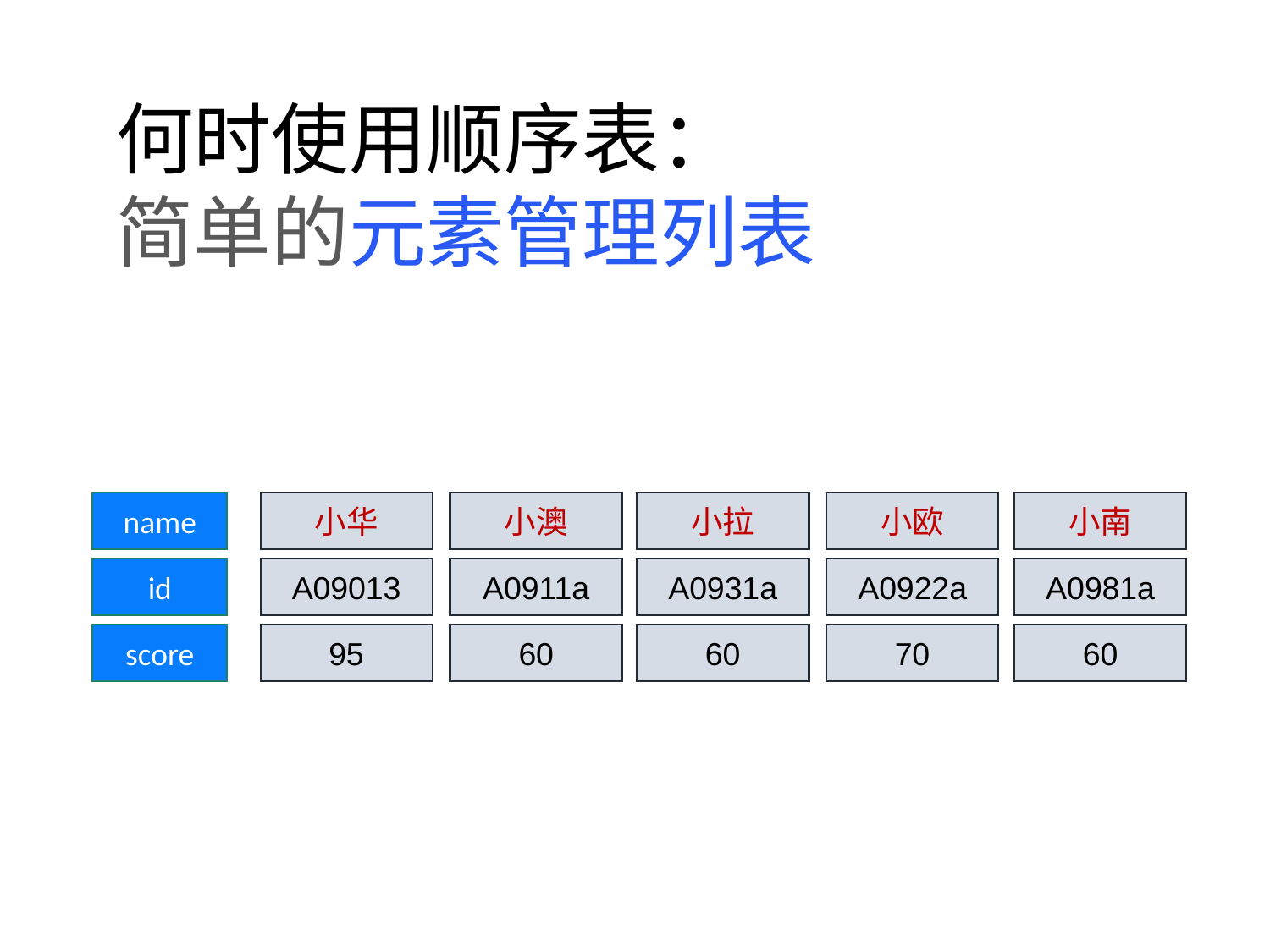

何时使用顺序表：
简单的元素管理列表
小南
A0981a
60
小拉
A0931a
60
小澳
A0911a
60
小飞
A0901a
60
小美
A0902a
60
小欧
A0922a
70
小华
A09013
95
“UNDEFINE”
“”
0
“UNDEFINE”
“”
0
“UNDEFINE”
“”
0
“UNDEFINE”
“”
0
“UNDEFINE”
“”
0
name
id
score